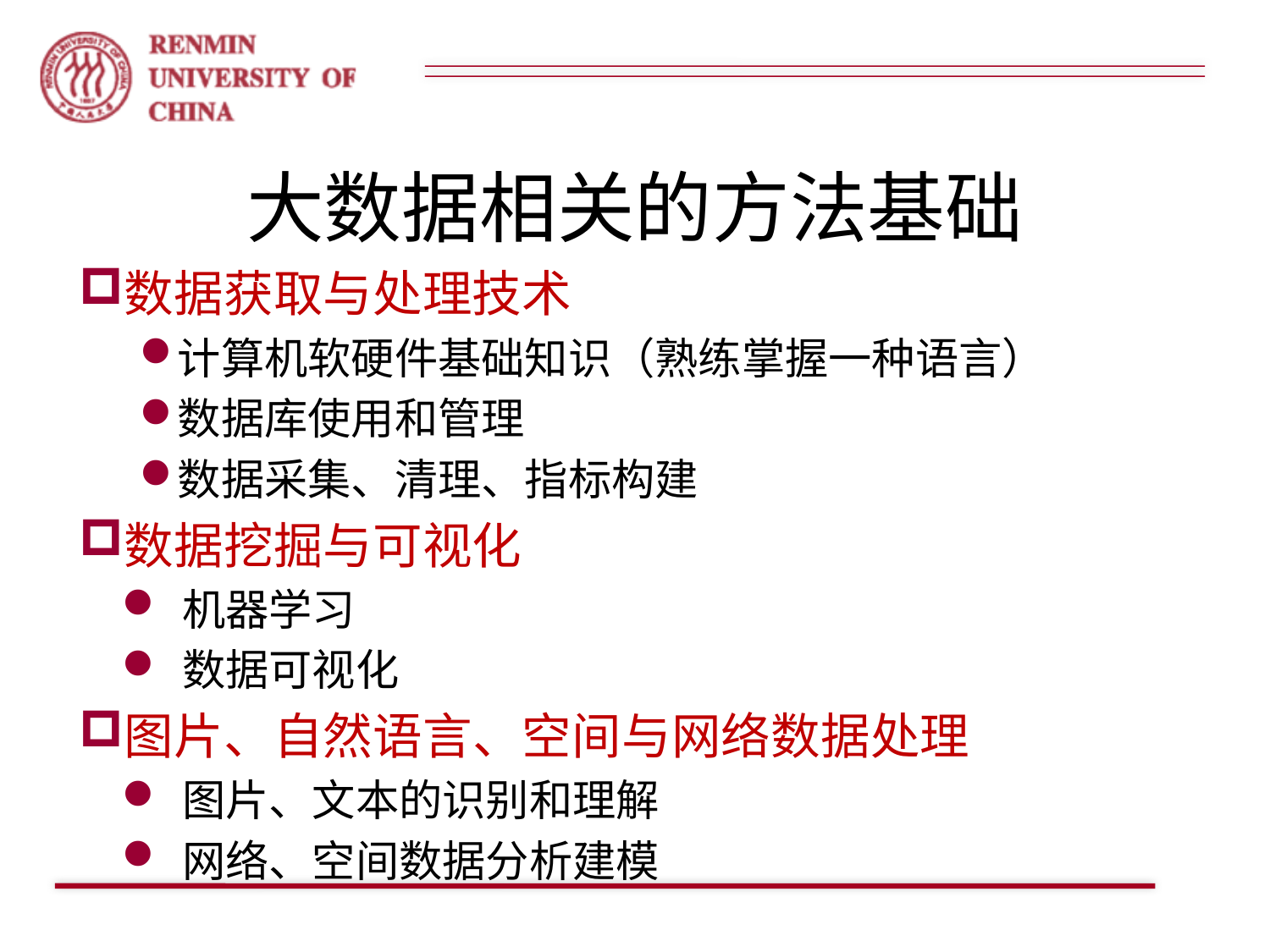

# 大数据相关的方法基础
数据获取与处理技术
计算机软硬件基础知识（熟练掌握一种语言）
数据库使用和管理
数据采集、清理、指标构建
数据挖掘与可视化
机器学习
数据可视化
图片、自然语言、空间与网络数据处理
图片、文本的识别和理解
网络、空间数据分析建模